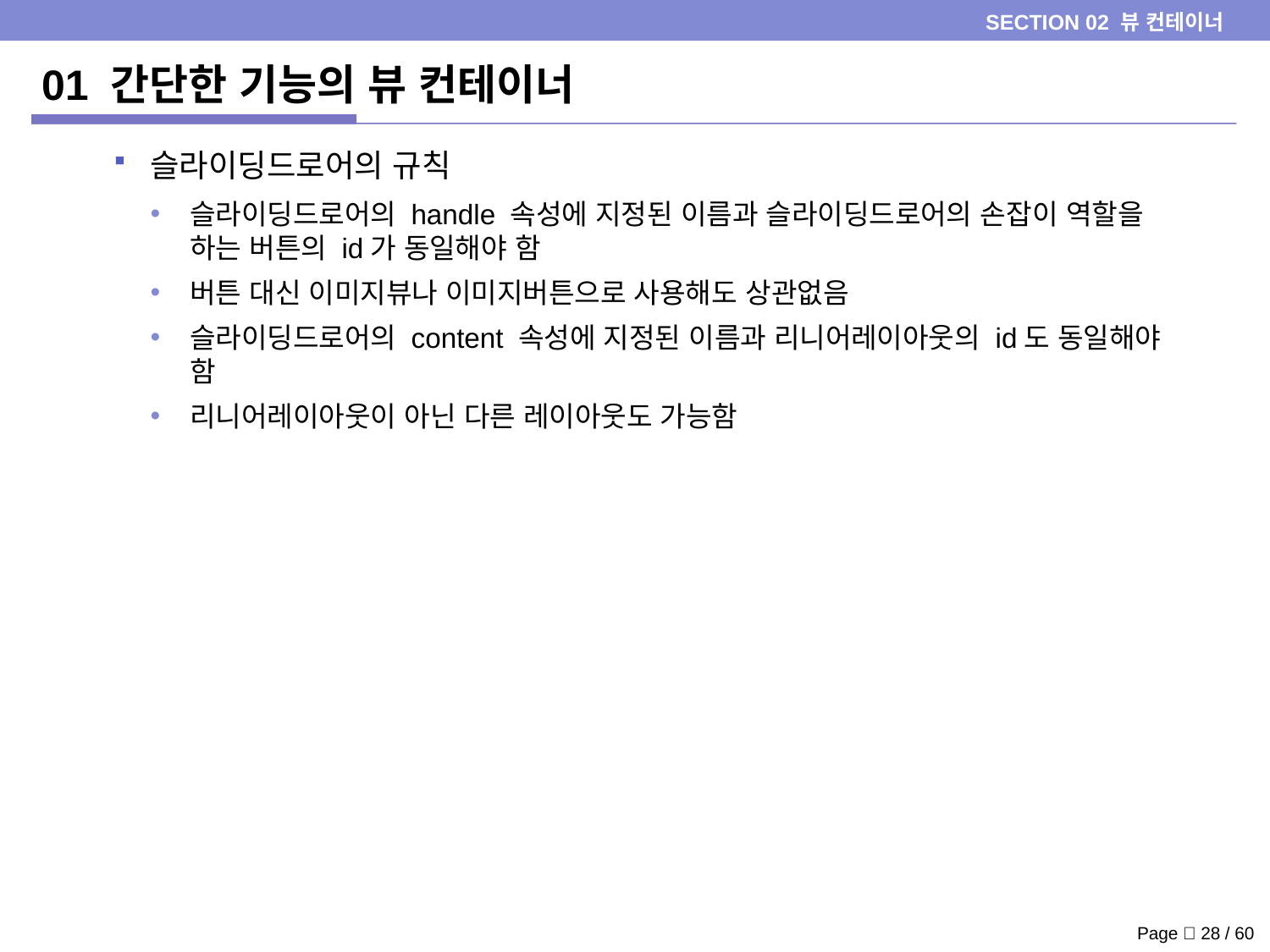

SECTION 02 뷰 컨테이너
# 01 간단한 기능의 뷰 컨테이너
슬라이딩드로어의 규칙
슬라이딩드로어의 handle 속성에 지정된 이름과 슬라이딩드로어의 손잡이 역할을 하는 버튼의 id가 동일해야 함
버튼 대신 이미지뷰나 이미지버튼으로 사용해도 상관없음
슬라이딩드로어의 content 속성에 지정된 이름과 리니어레이아웃의 id도 동일해야 함
리니어레이아웃이 아닌 다른 레이아웃도 가능함